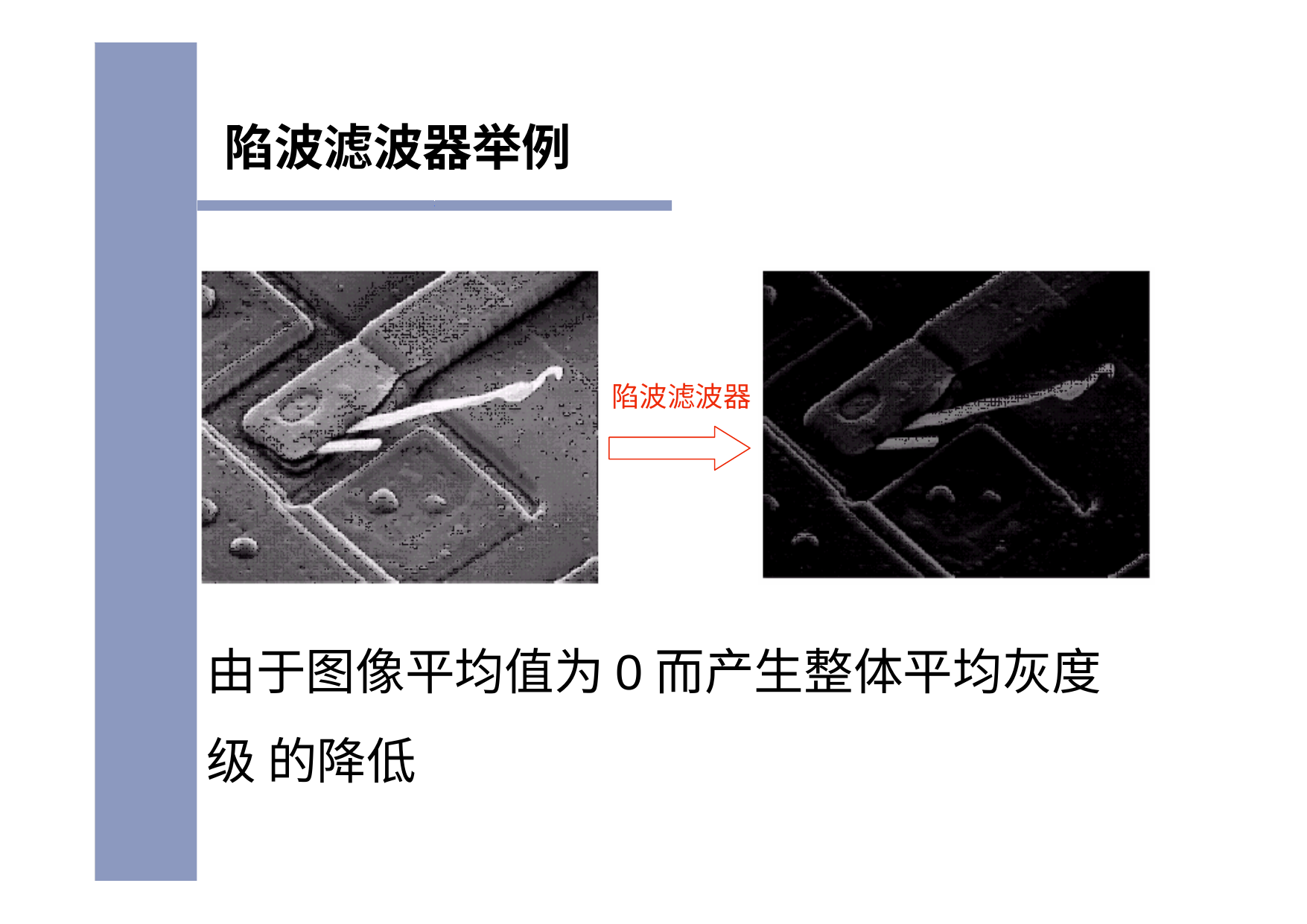

陷波滤波器举例

陷波滤波器

由于图像平均值为0而产生整体平均灰度级 的降低